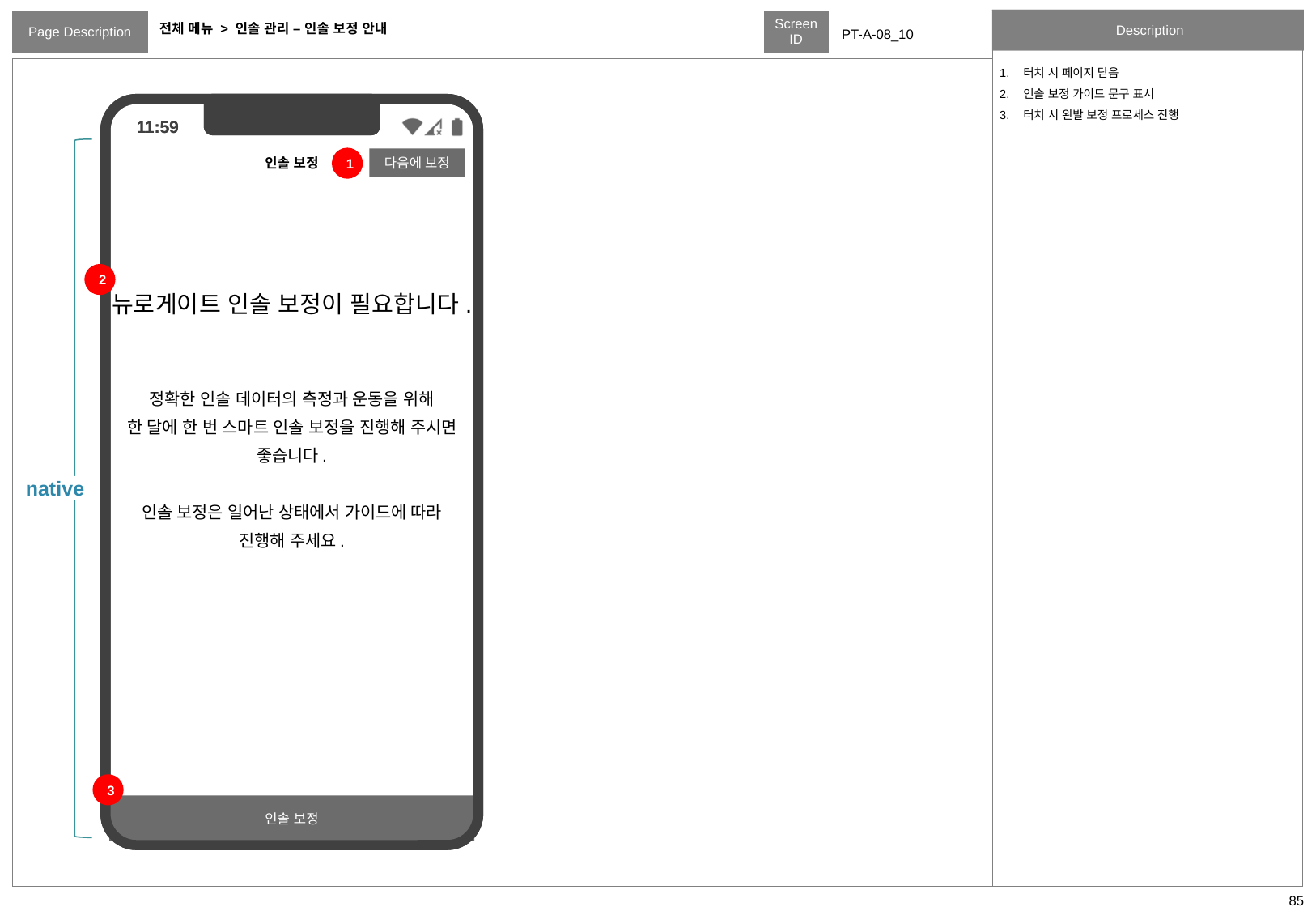

# 전체 메뉴 > 인솔 관리 – 인솔 보정 안내
PT-A-08_10
터치 시 페이지 닫음
인솔 보정 가이드 문구 표시
터치 시 왼발 보정 프로세스 진행

native
1
다음에 보정
2
뉴로게이트 인솔 보정이 필요합니다.
정확한 인솔 데이터의 측정과 운동을 위해
한 달에 한 번 스마트 인솔 보정을 진행해 주시면 좋습니다.

인솔 보정은 일어난 상태에서 가이드에 따라 진행해 주세요.
3
인솔 보정